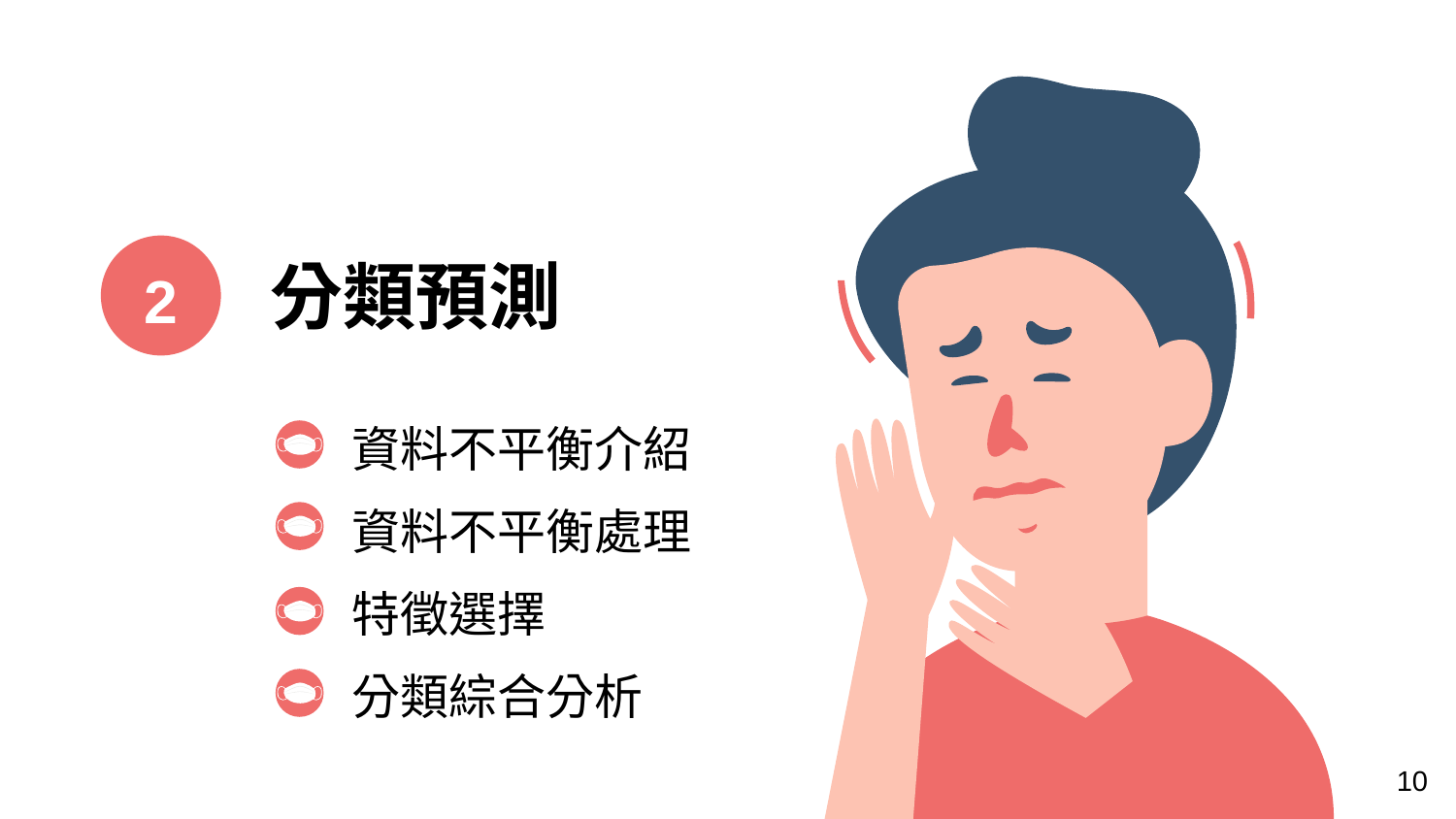

2
分類預測
資料不平衡介紹
資料不平衡處理
特徵選擇
分類綜合分析

10